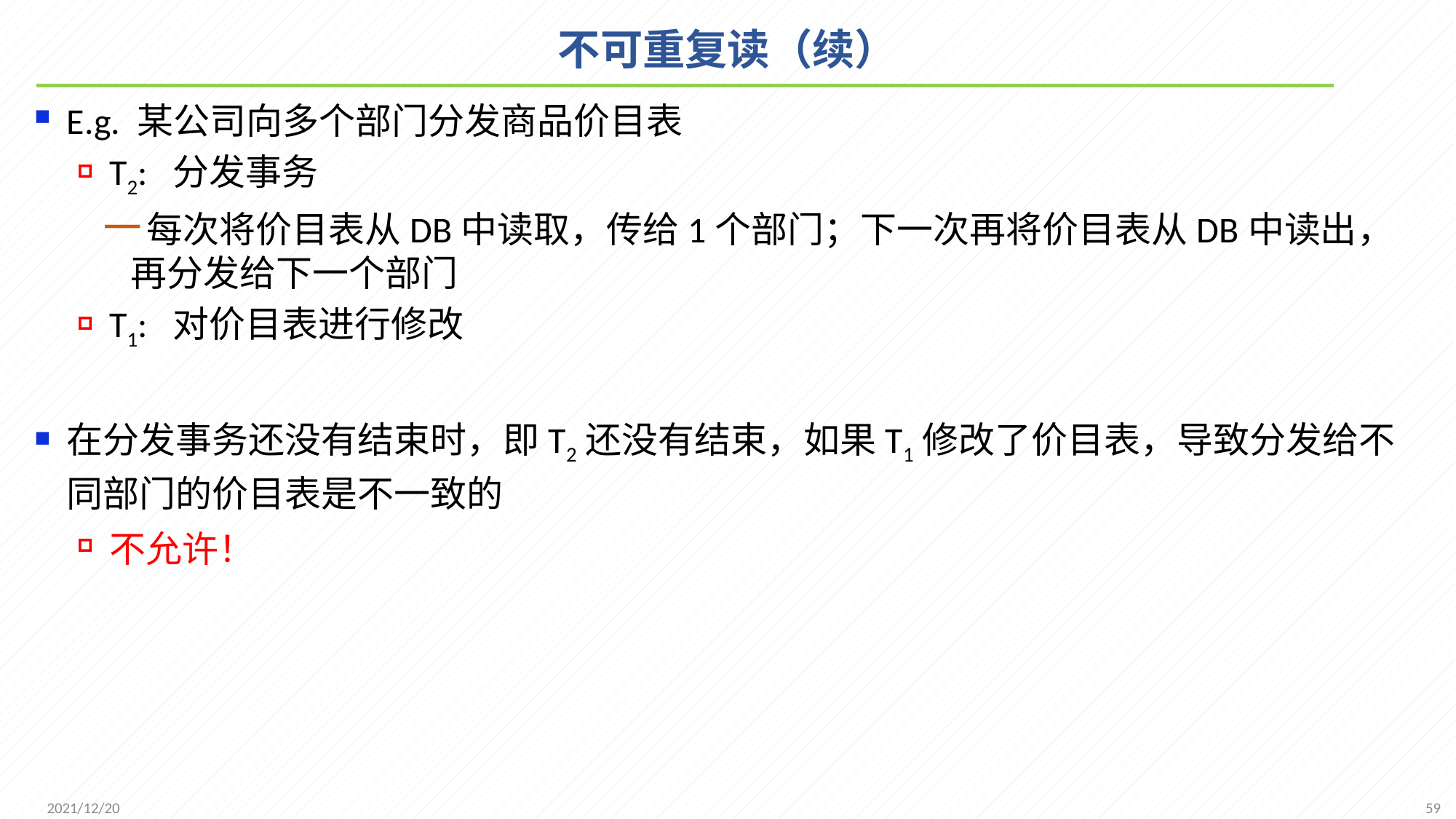

# 不可重复读（续）
E.g. 某公司向多个部门分发商品价目表
T2:  分发事务
每次将价目表从DB中读取，传给1个部门；下一次再将价目表从DB中读出，再分发给下一个部门
T1:  对价目表进行修改

在分发事务还没有结束时，即T2还没有结束，如果T1修改了价目表，导致分发给不同部门的价目表是不一致的
不允许！

59
2021/12/20